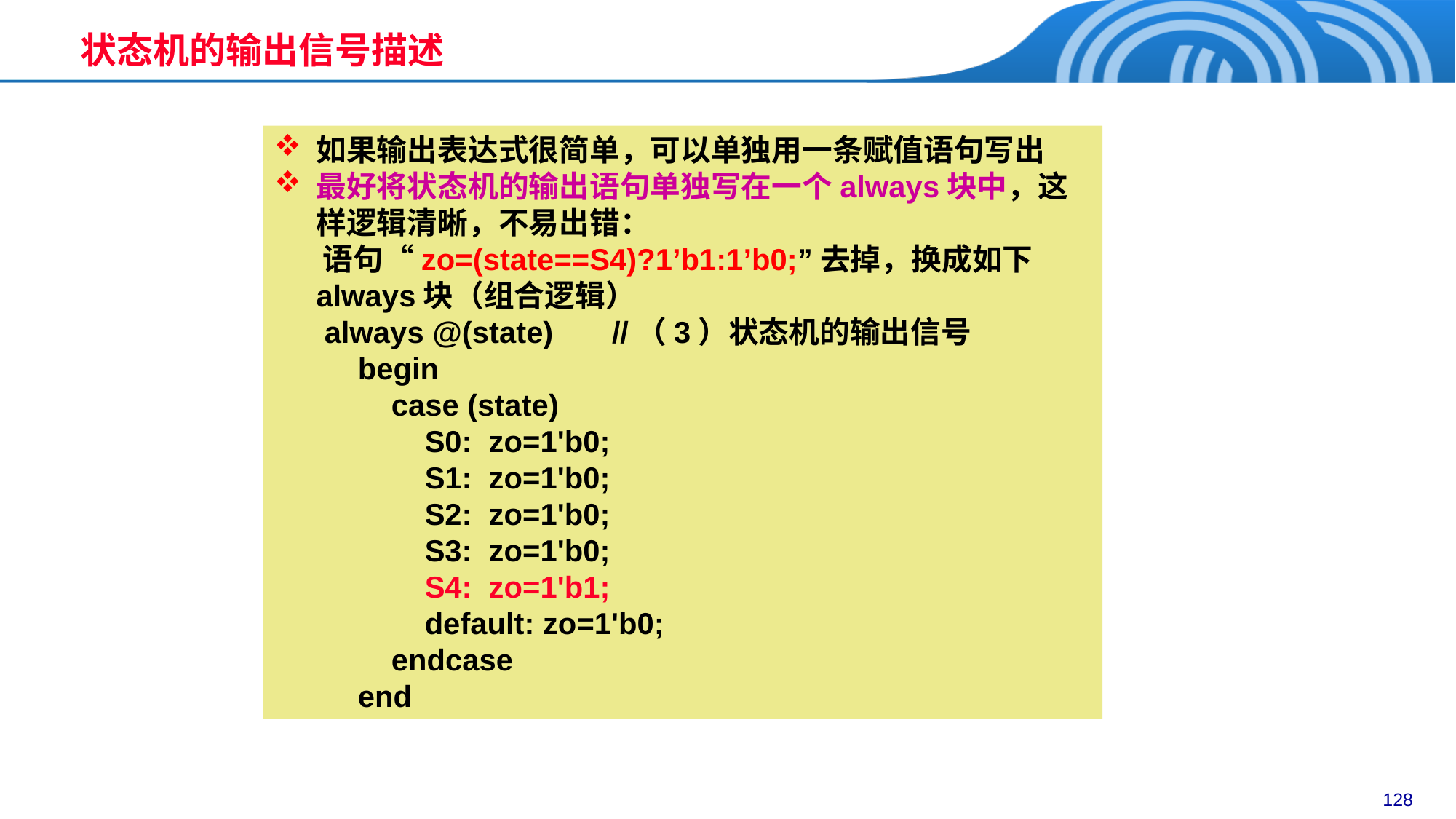

状态机的输出信号描述
如果输出表达式很简单，可以单独用一条赋值语句写出
最好将状态机的输出语句单独写在一个always块中，这样逻辑清晰，不易出错：
      语句“zo=(state==S4)?1’b1:1’b0;”去掉，换成如下always块（组合逻辑）
      always @(state)       //（3）状态机的输出信号
          begin
              case (state)
                  S0:  zo=1'b0;
                  S1:  zo=1'b0;
                  S2:  zo=1'b0;
                  S3:  zo=1'b0;
                  S4:  zo=1'b1;
                  default: zo=1'b0;
              endcase
          end